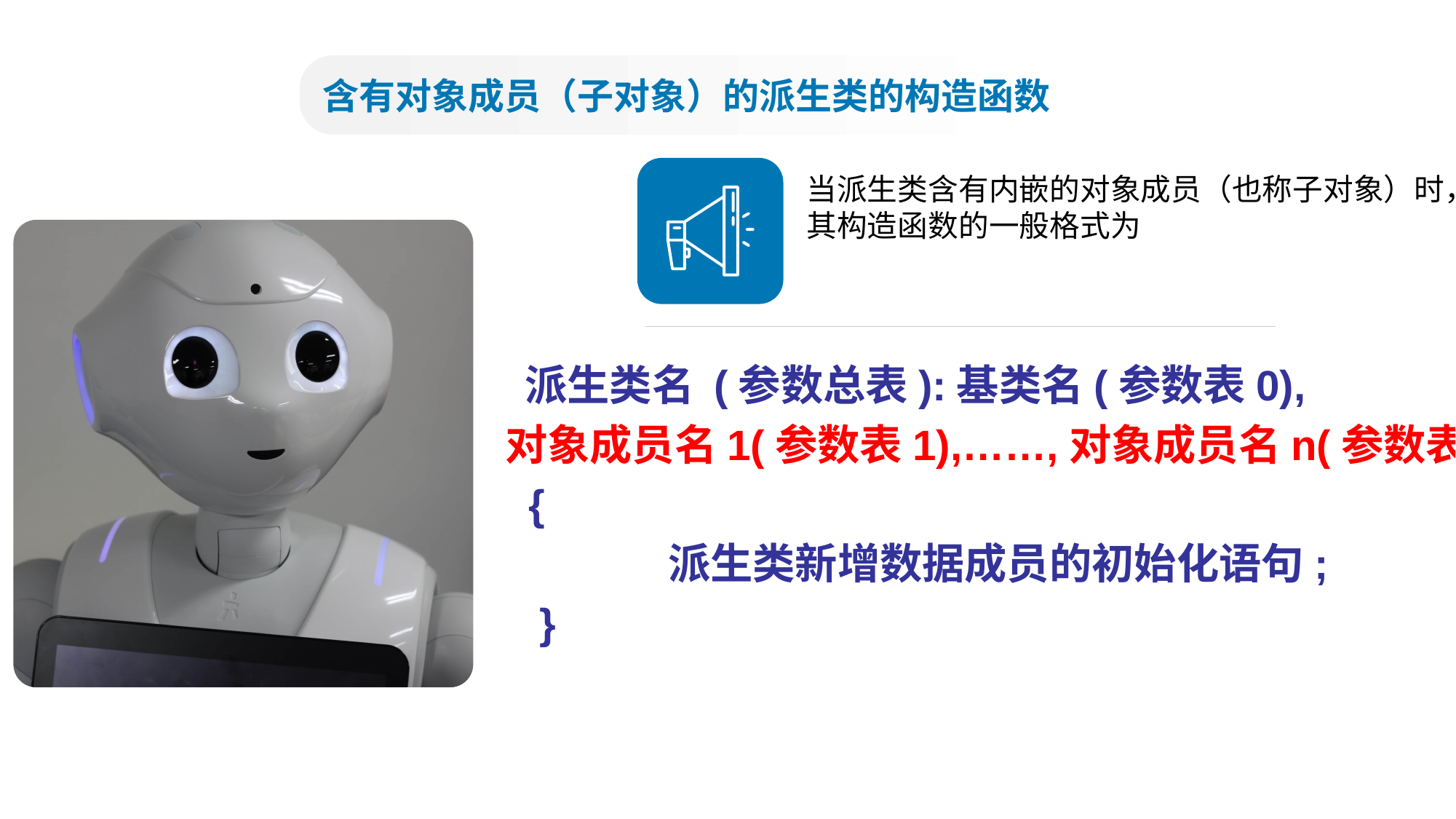

含有对象成员（子对象）的派生类的构造函数

当派生类含有内嵌的对象成员（也称子对象）时，
其构造函数的一般格式为

 派生类名 (参数总表):基类名(参数表0),
对象成员名1(参数表1),……,对象成员名n(参数表n)
  {
		 派生类新增数据成员的初始化语句;
	}